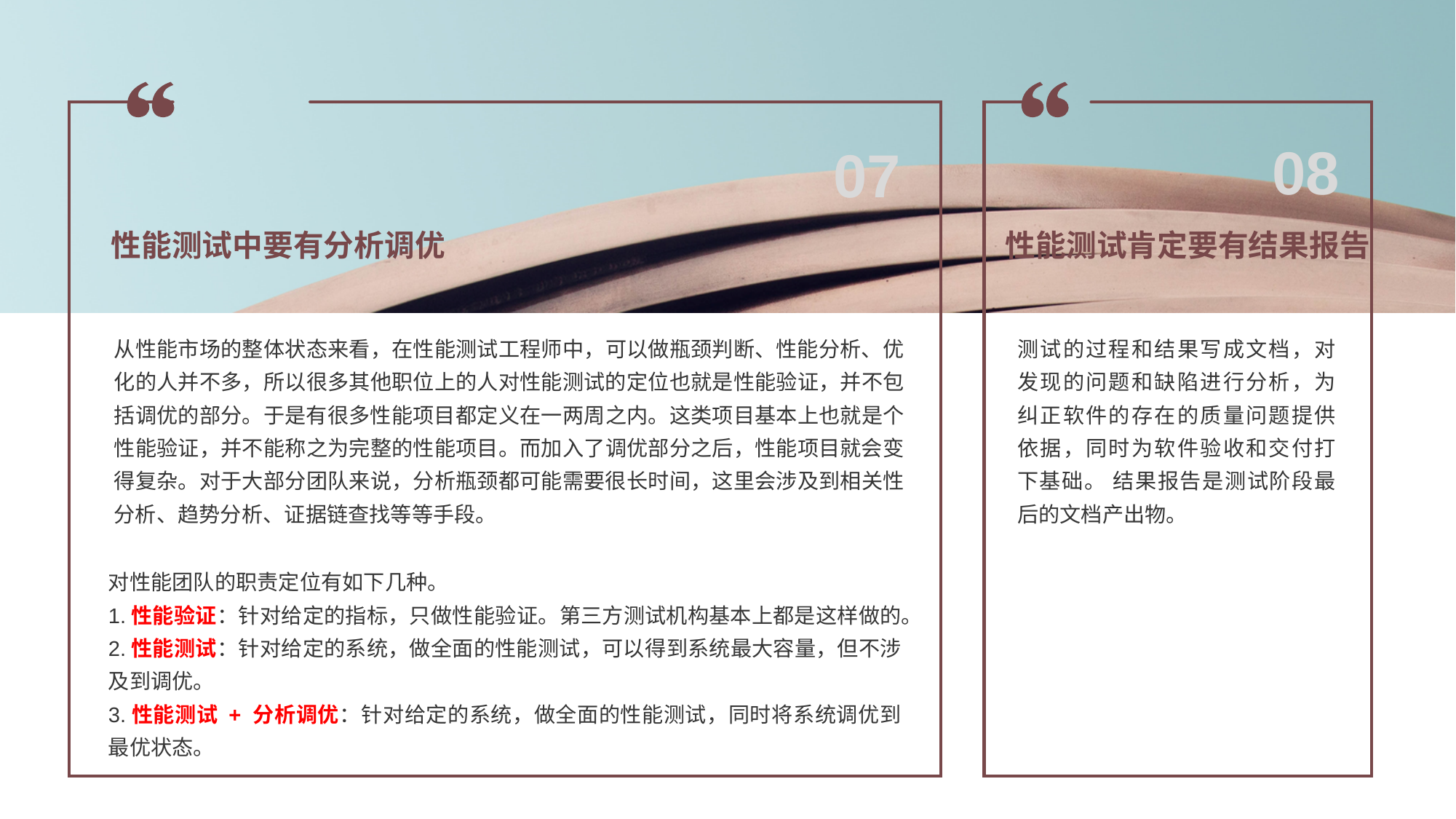

08
07
性能测试中要有分析调优
性能测试肯定要有结果报告
从性能市场的整体状态来看，在性能测试工程师中，可以做瓶颈判断、性能分析、优化的人并不多，所以很多其他职位上的人对性能测试的定位也就是性能验证，并不包括调优的部分。于是有很多性能项目都定义在一两周之内。这类项目基本上也就是个性能验证，并不能称之为完整的性能项目。而加入了调优部分之后，性能项目就会变得复杂。对于大部分团队来说，分析瓶颈都可能需要很长时间，这里会涉及到相关性分析、趋势分析、证据链查找等等手段。
测试的过程和结果写成文档，对发现的问题和缺陷进行分析，为纠正软件的存在的质量问题提供依据，同时为软件验收和交付打下基础。 结果报告是测试阶段最后的文档产出物。
对性能团队的职责定位有如下几种。
1.性能验证：针对给定的指标，只做性能验证。第三方测试机构基本上都是这样做的。
2.性能测试：针对给定的系统，做全面的性能测试，可以得到系统最大容量，但不涉及到调优。
3.性能测试 + 分析调优：针对给定的系统，做全面的性能测试，同时将系统调优到最优状态。